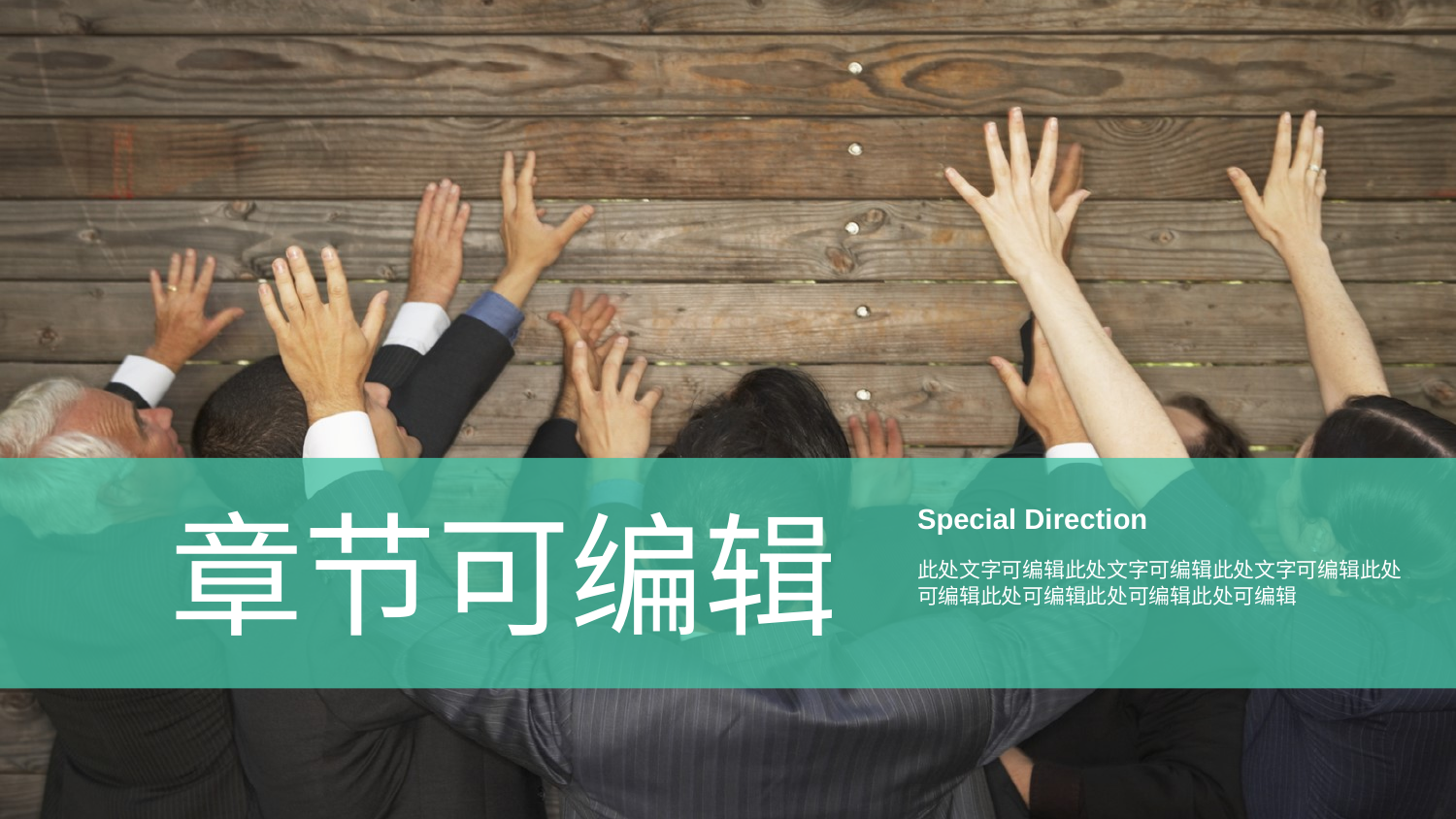

章节可编辑
Special Direction

此处文字可编辑此处文字可编辑此处文字可编辑此处可编辑此处可编辑此处可编辑此处可编辑